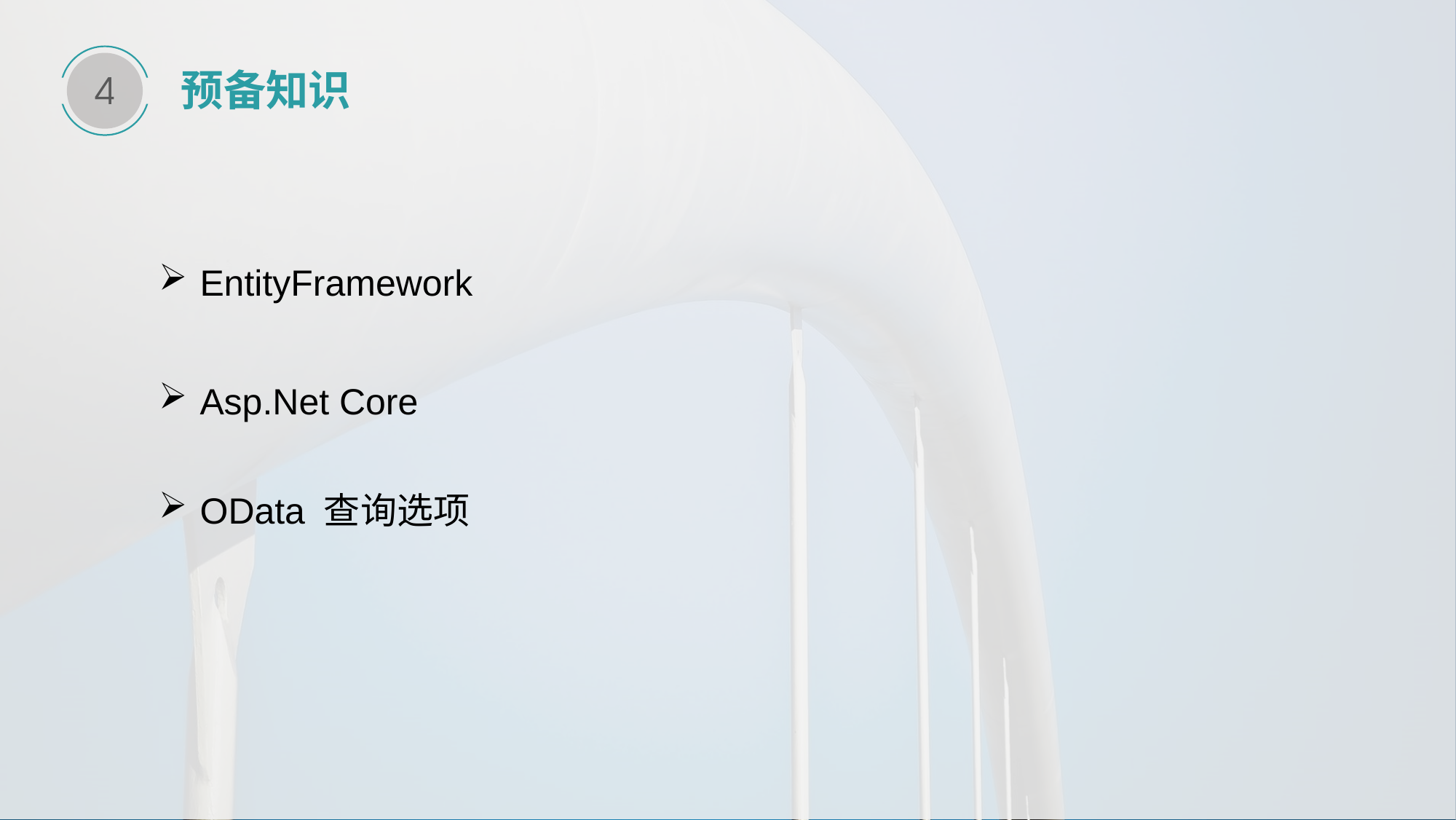

4
预备知识
EntityFramework
Asp.Net Core
OData 查询选项